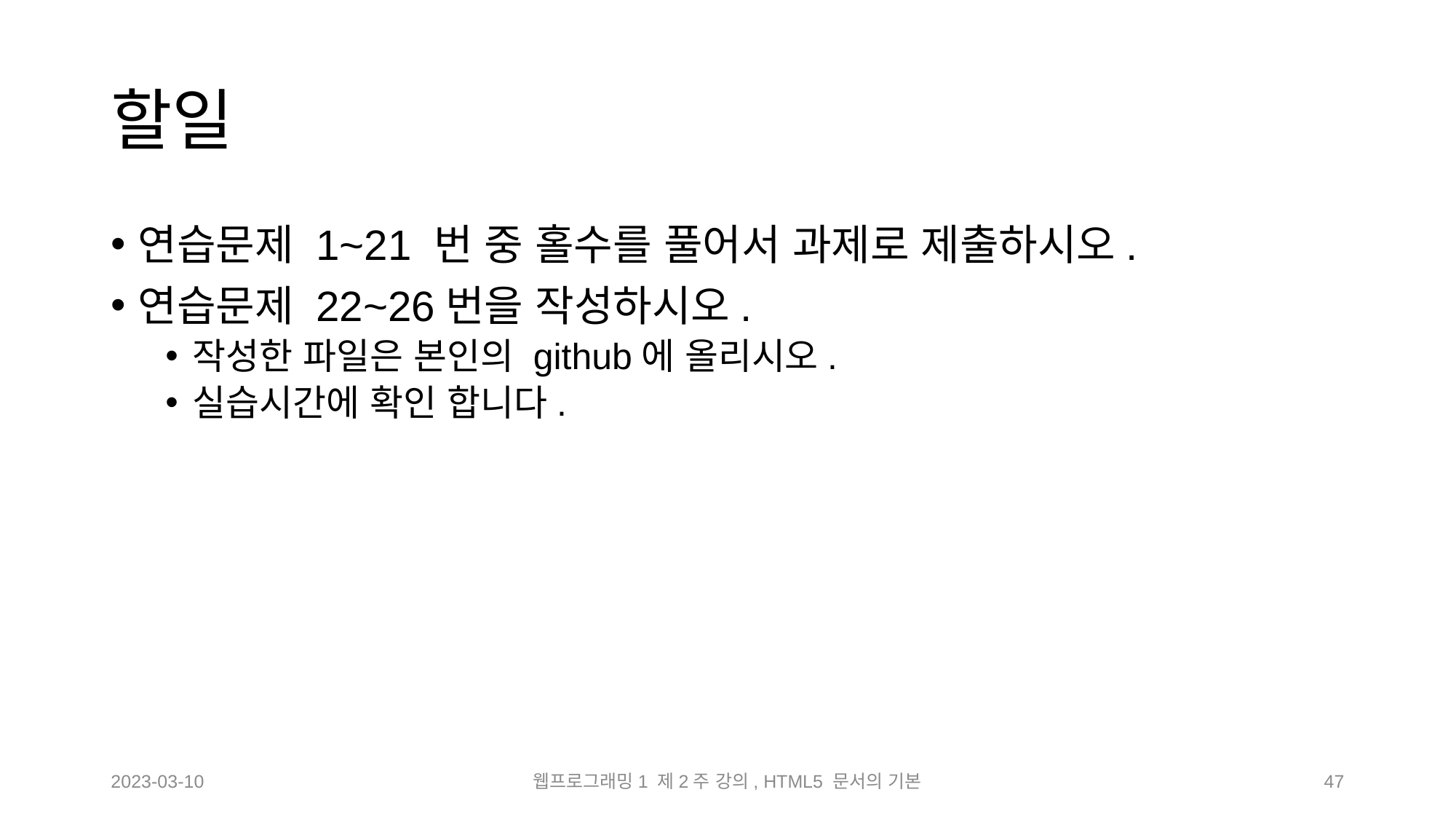

# 할일
연습문제 1~21 번 중 홀수를 풀어서 과제로 제출하시오.
연습문제 22~26번을 작성하시오.
작성한 파일은 본인의 github에 올리시오.
실습시간에 확인 합니다.
2023-03-10
웹프로그래밍1 제2주 강의, HTML5 문서의 기본
47